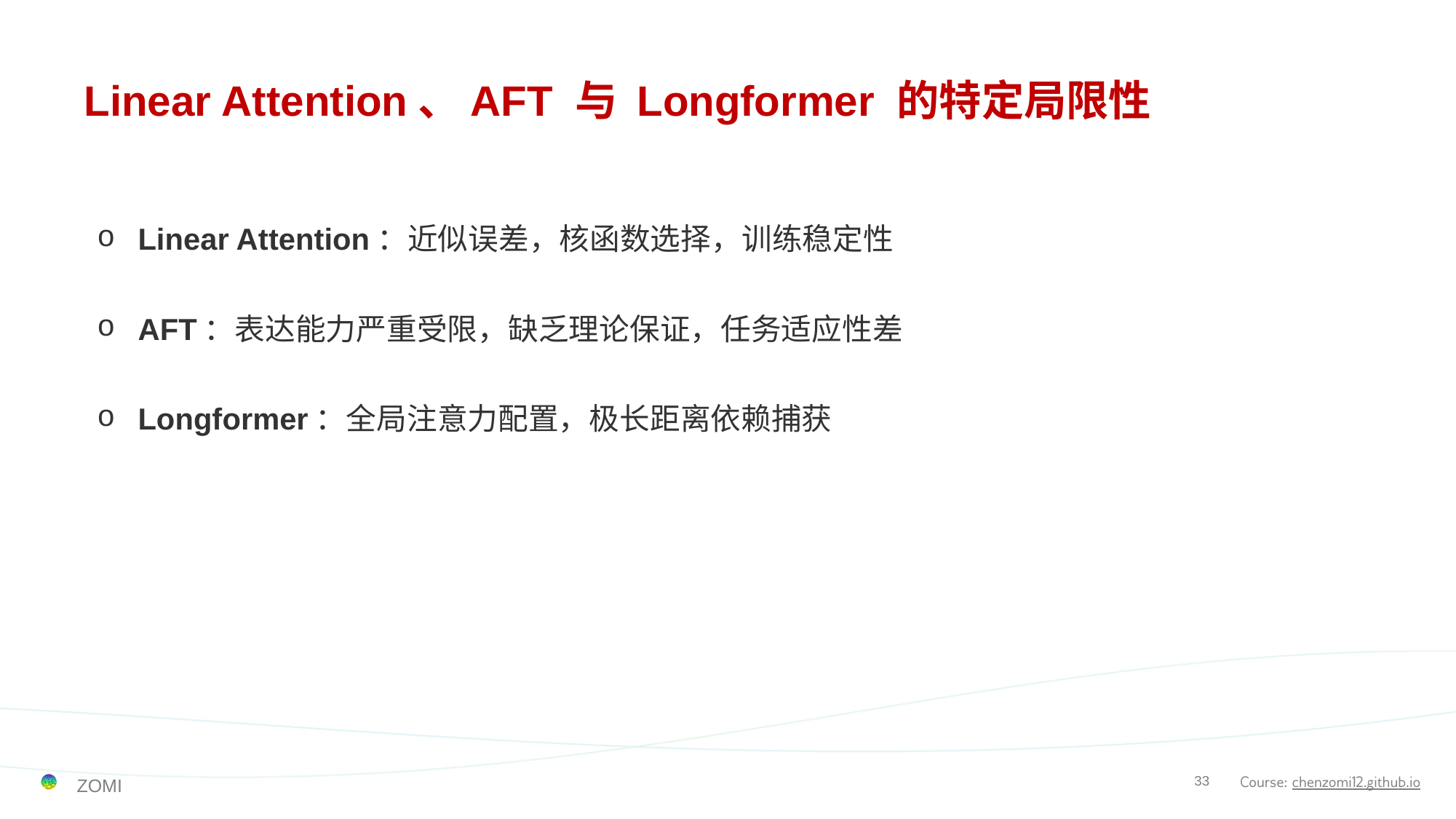

# Linear Attention、AFT 与 Longformer 的特定局限性
Linear Attention：近似误差，核函数选择，训练稳定性
AFT：表达能力严重受限，缺乏理论保证，任务适应性差
Longformer：全局注意力配置，极长距离依赖捕获